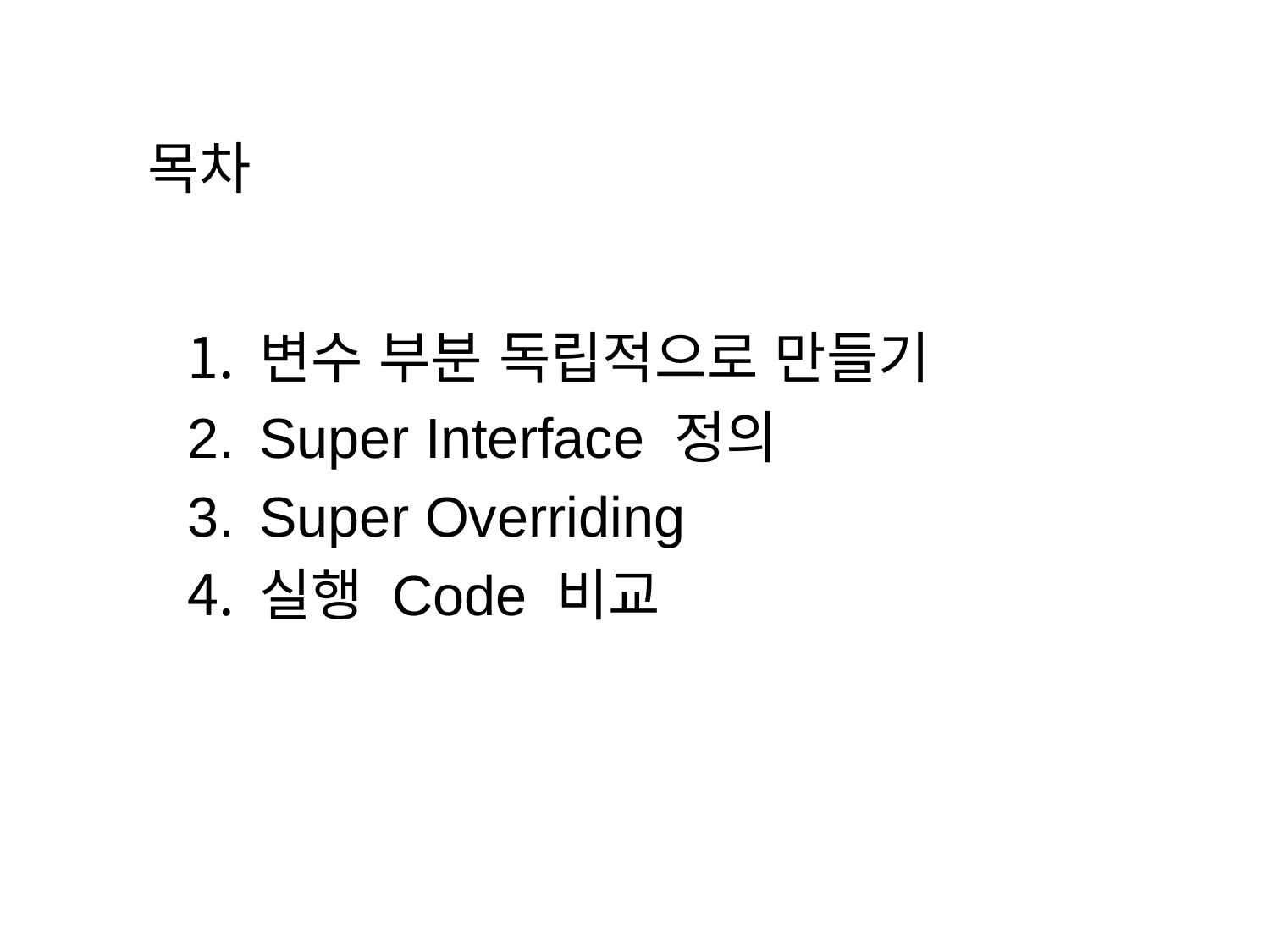

목차
변수 부분 독립적으로 만들기
Super Interface 정의
Super Overriding
실행 Code 비교